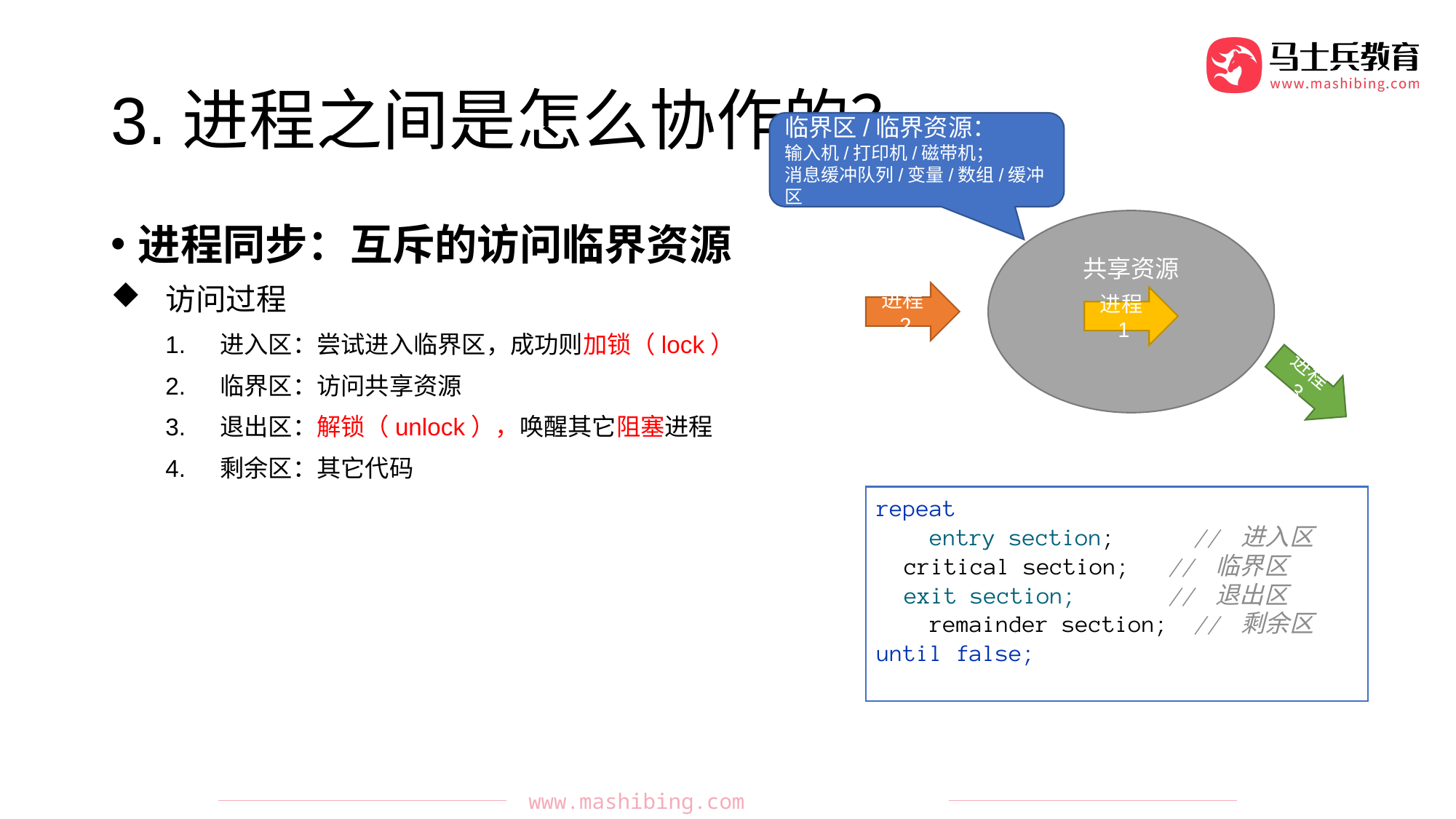

# 3.进程之间是怎么协作的？
临界区/临界资源：
输入机/打印机/磁带机；
消息缓冲队列/变量/数组/缓冲区
共享资源

进程同步：互斥的访问临界资源
访问过程
进入区：尝试进入临界区，成功则加锁（lock）
临界区：访问共享资源
退出区：解锁（unlock），唤醒其它阻塞进程
剩余区：其它代码
进程2
进程1
进程3
repeat
    entry section;      // 进入区
    critical section;   // 临界区
    exit section;       // 退出区
    remainder section;  // 剩余区
until false;